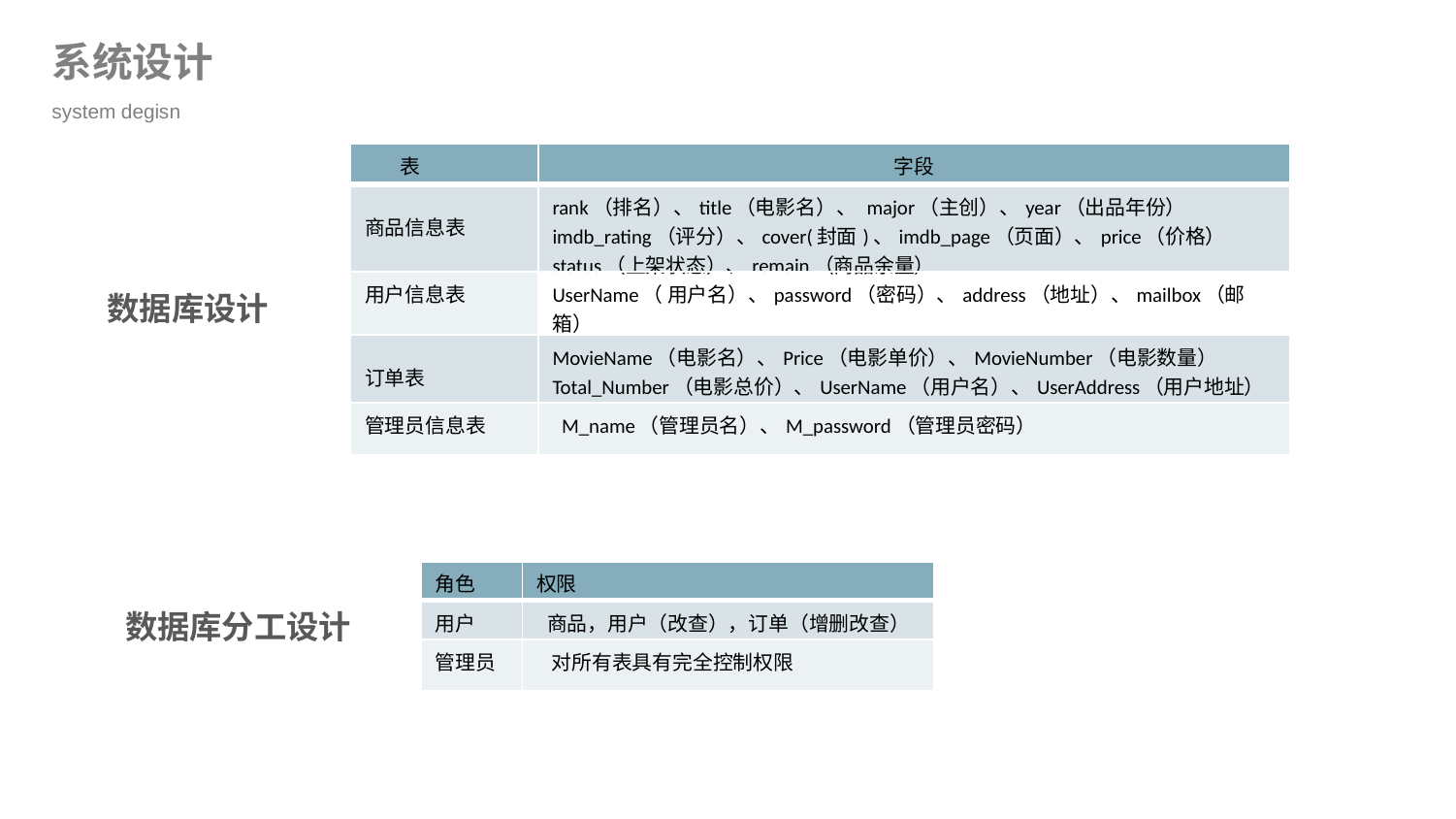

系统设计
system degisn
| 表 | 字段 |
| --- | --- |
| 商品信息表 | rank（排名）、title（电影名）、 major（主创）、year（出品年份） imdb\_rating（评分）、cover(封面)、imdb\_page（页面）、price（价格） status（上架状态）、remain（商品余量） |
| 用户信息表 | UserName（ 用户名）、password（密码）、address（地址）、mailbox（邮箱） |
| 订单表 | MovieName（电影名）、Price（电影单价）、MovieNumber（电影数量） Total\_Number（电影总价）、UserName（用户名）、UserAddress（用户地址） |
| 管理员信息表 | M\_name（管理员名）、M\_password（管理员密码） |
数据库设计
| 角色 | 权限 |
| --- | --- |
| 用户 | 商品，用户（改查），订单（增删改查） |
| 管理员 | 对所有表具有完全控制权限 |
数据库分工设计